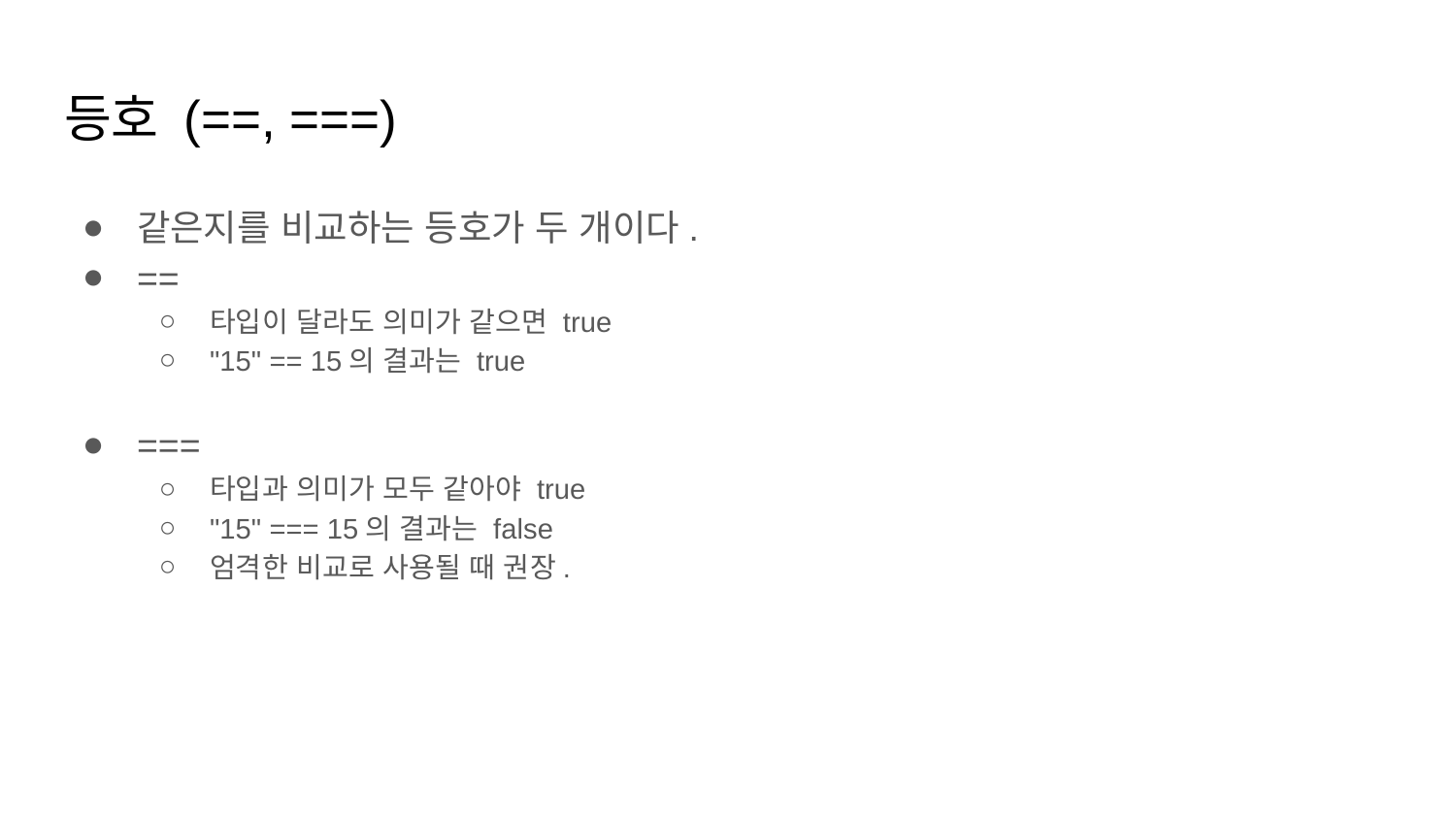

# 등호 (==, ===)
같은지를 비교하는 등호가 두 개이다.
==
타입이 달라도 의미가 같으면 true
"15" == 15의 결과는 true

===
타입과 의미가 모두 같아야 true
"15" === 15의 결과는 false
엄격한 비교로 사용될 때 권장.